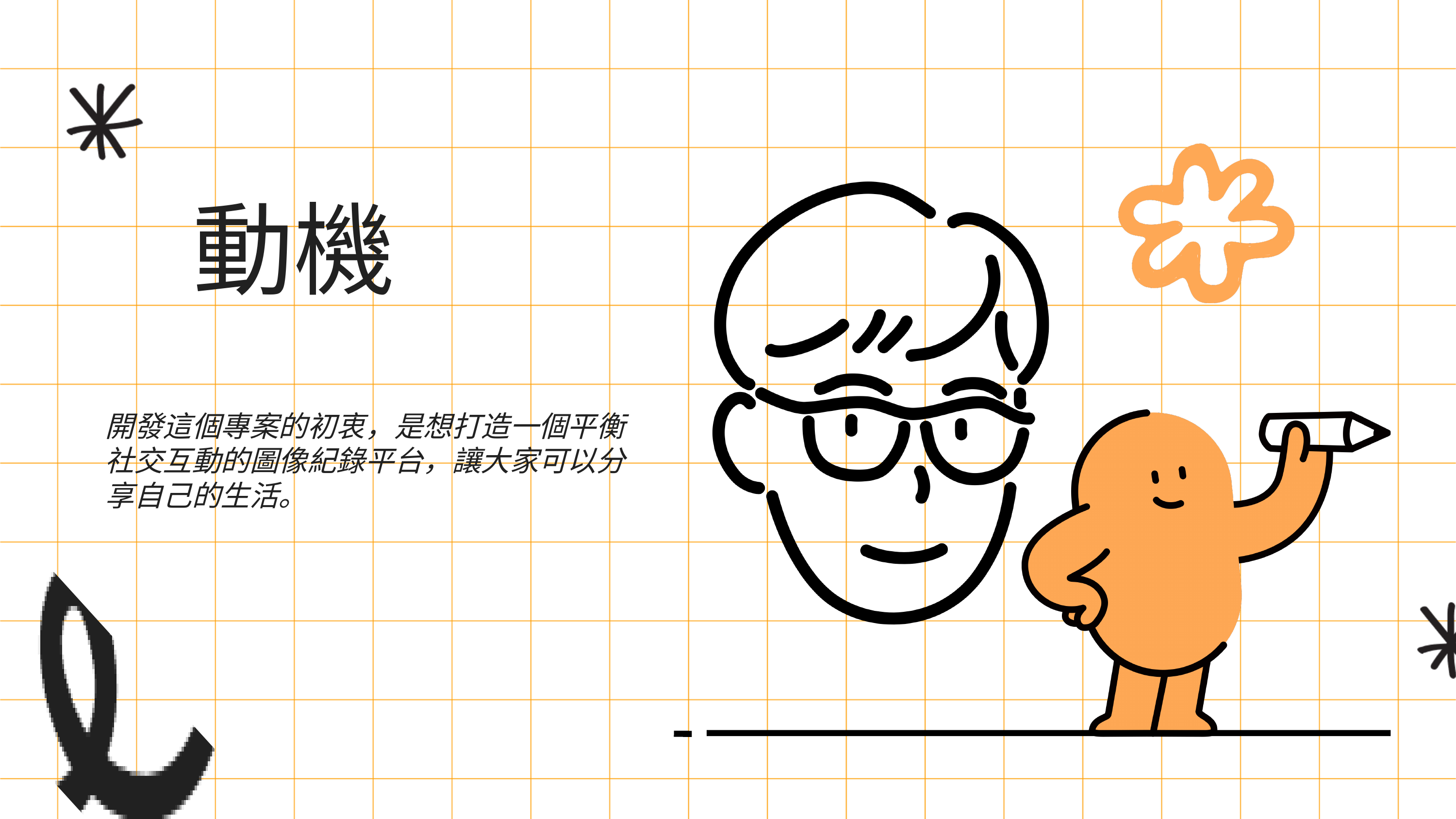

動機
開發這個專案的初衷，是想打造一個平衡社交互動的圖像紀錄平台，讓大家可以分享自己的生活。